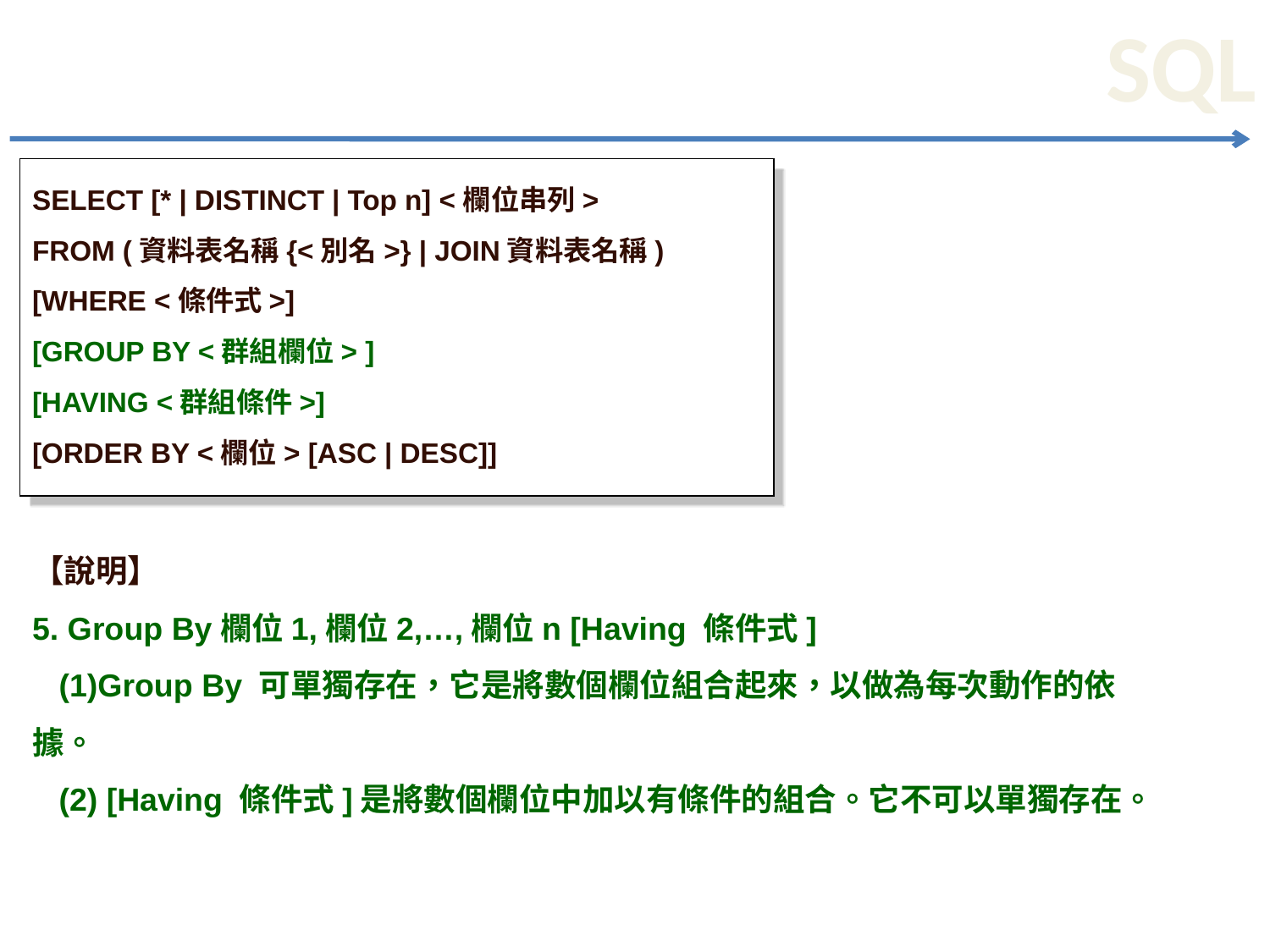

SELECT [* | DISTINCT | Top n] <欄位串列>
FROM (資料表名稱{<別名>} | JOIN資料表名稱)
[WHERE <條件式>]
[GROUP BY <群組欄位> ]
[HAVING <群組條件>]
[ORDER BY <欄位> [ASC | DESC]]
【說明】
5. Group By欄位1,欄位2,…,欄位n [Having 條件式]
   (1)Group By 可單獨存在，它是將數個欄位組合起來，以做為每次動作的依據。
   (2) [Having 條件式]是將數個欄位中加以有條件的組合。它不可以單獨存在。